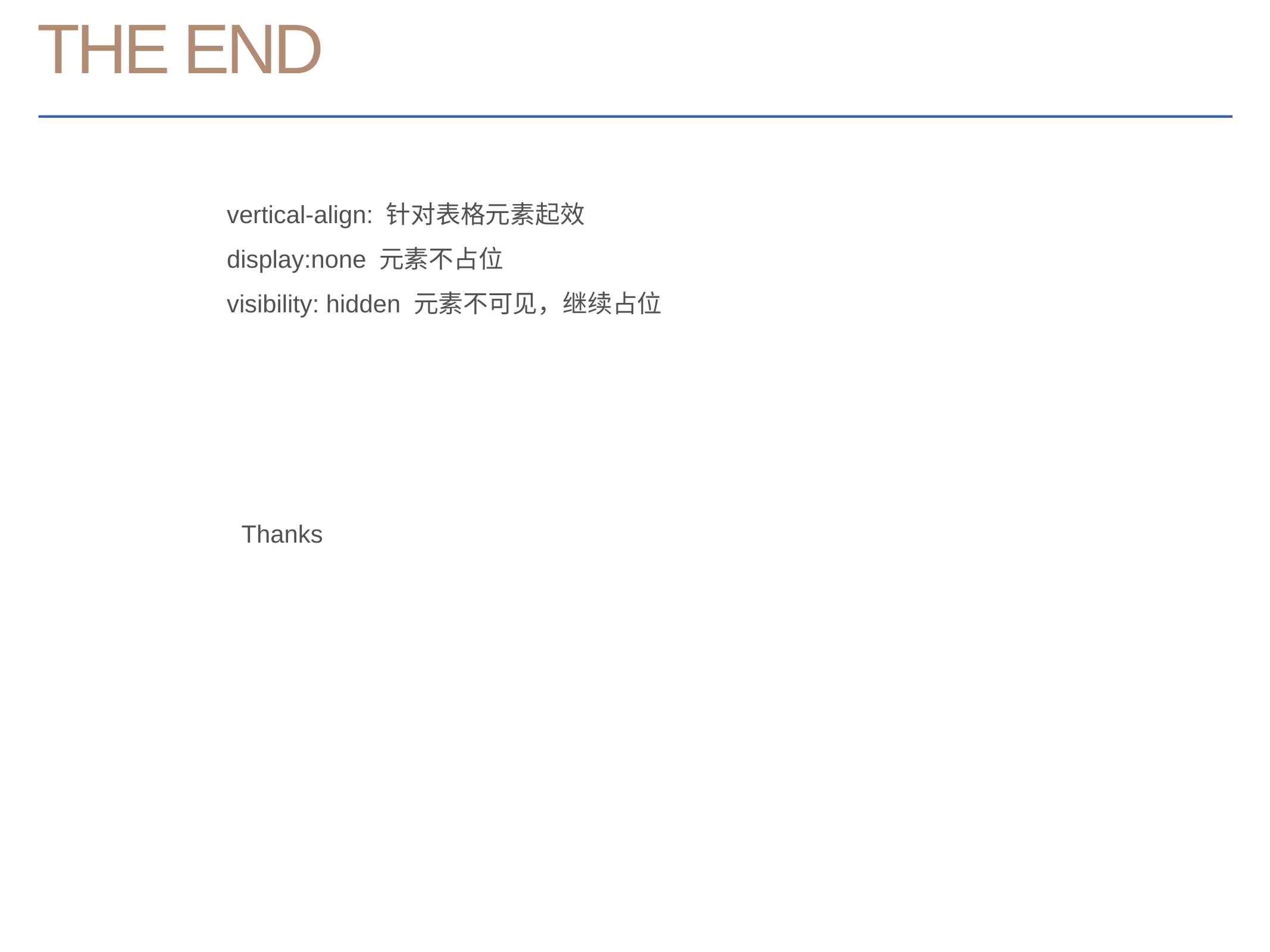

# The end
vertical-align: 针对表格元素起效
display:none 元素不占位
visibility: hidden 元素不可见，继续占位
Thanks
24